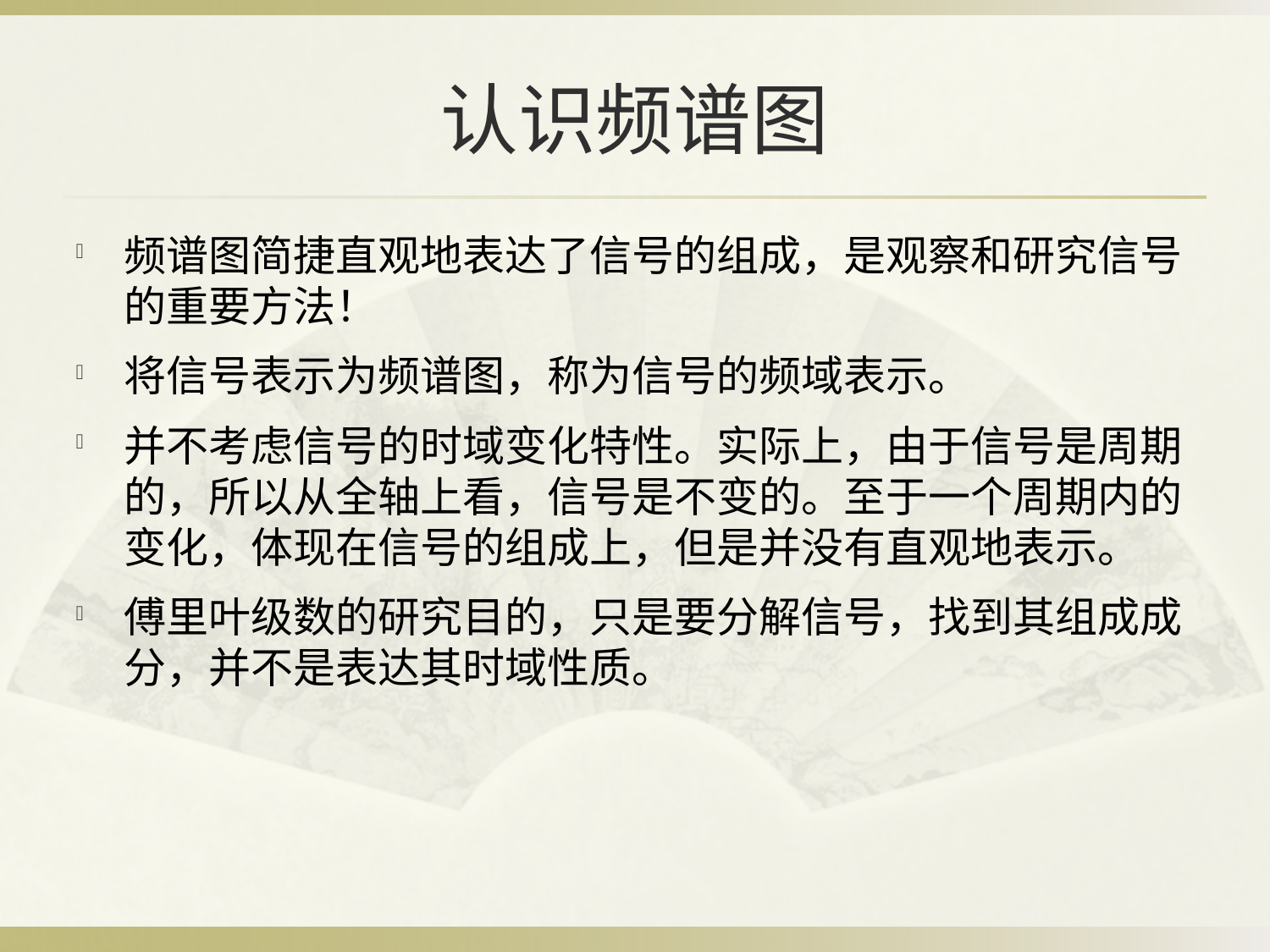

# 认识频谱图
频谱图简捷直观地表达了信号的组成，是观察和研究信号的重要方法！
将信号表示为频谱图，称为信号的频域表示。
并不考虑信号的时域变化特性。实际上，由于信号是周期的，所以从全轴上看，信号是不变的。至于一个周期内的变化，体现在信号的组成上，但是并没有直观地表示。
傅里叶级数的研究目的，只是要分解信号，找到其组成成分，并不是表达其时域性质。